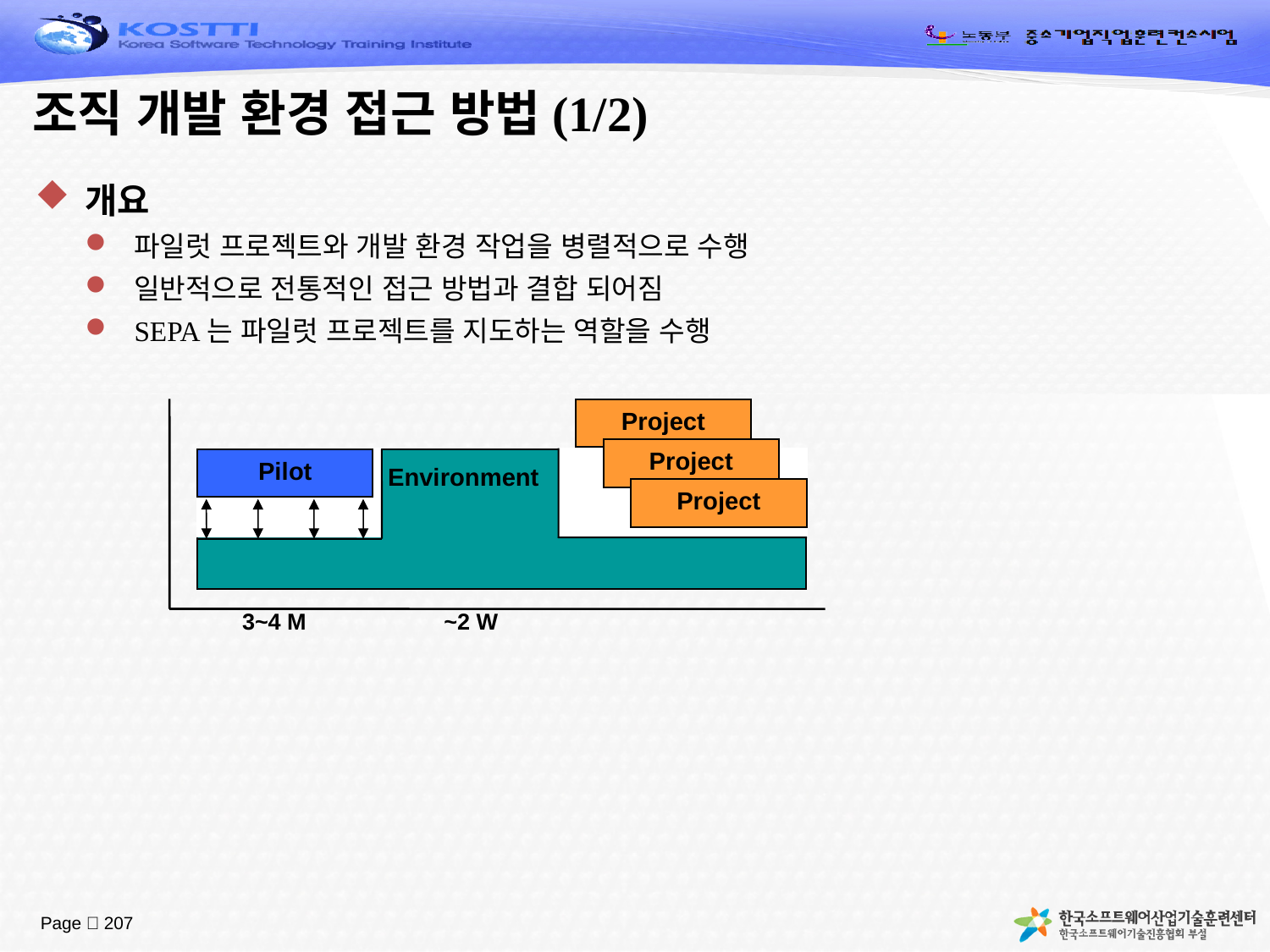

# 조직 개발 환경 접근 방법(1/2)
개요
파일럿 프로젝트와 개발 환경 작업을 병렬적으로 수행
일반적으로 전통적인 접근 방법과 결합 되어짐
SEPA는 파일럿 프로젝트를 지도하는 역할을 수행

Project
Project

Pilot
Environment

Project

3~4 M
~2 W